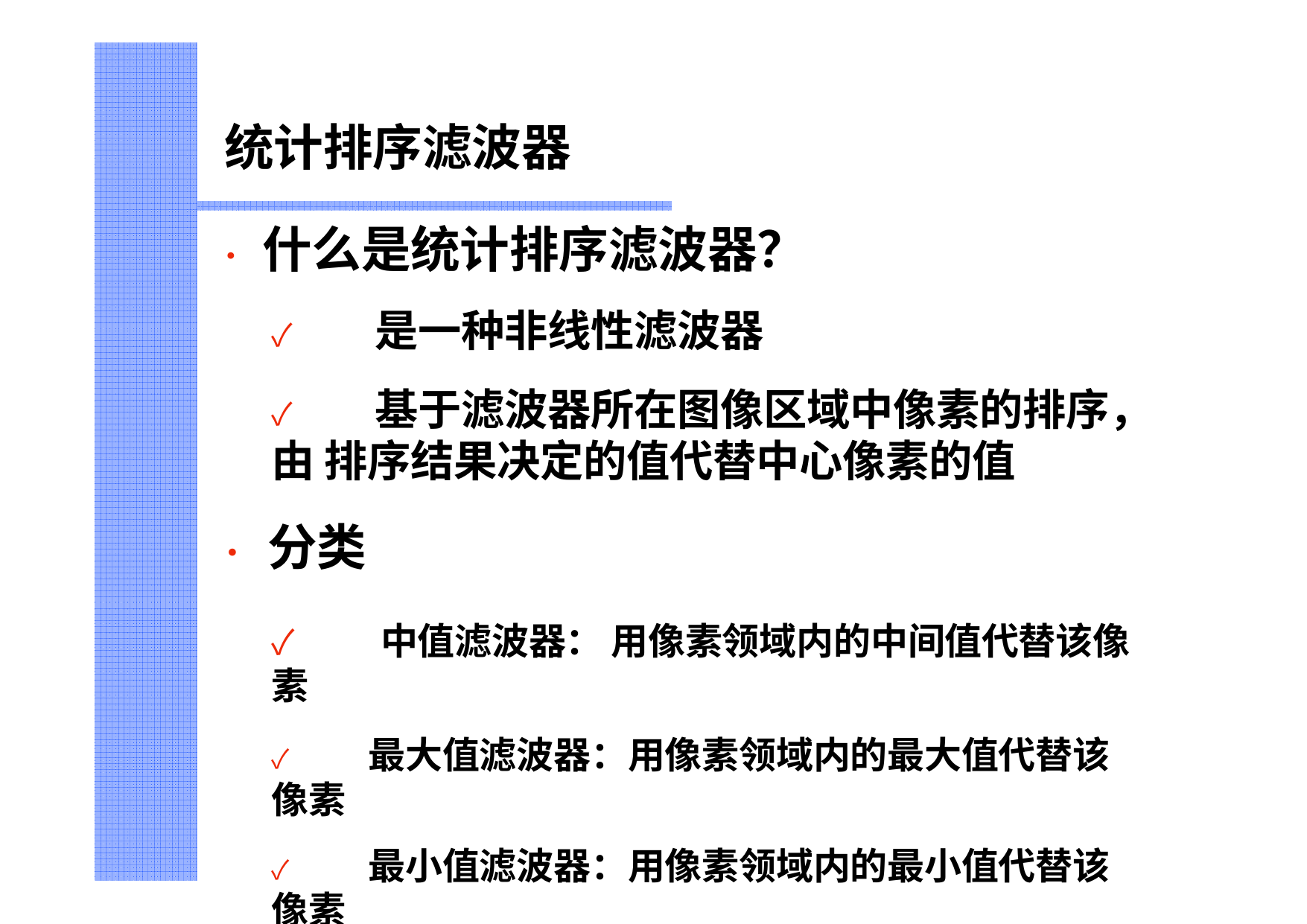

# 统计排序滤波器
•	什么是统计排序滤波器？
✓	是一种非线性滤波器
✓	基于滤波器所在图像区域中像素的排序，由 排序结果决定的值代替中心像素的值
•	分类
✓	中值滤波器： 用像素领域内的中间值代替该像素
✓	最大值滤波器：用像素领域内的最大值代替该像素
✓	最小值滤波器：用像素领域内的最小值代替该像素